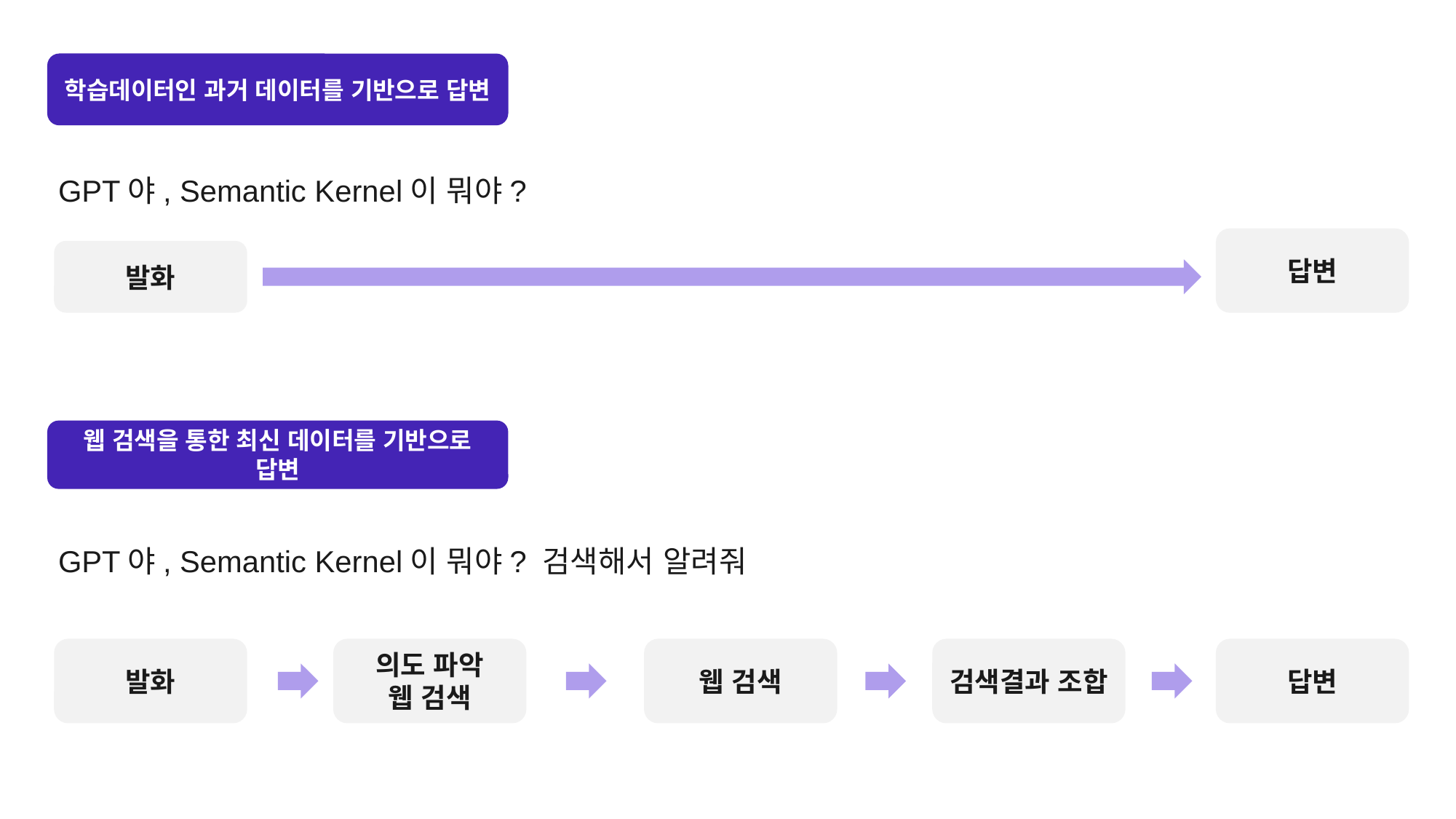

학습데이터인 과거 데이터를 기반으로 답변
GPT야, Semantic Kernel이 뭐야?
답변
발화

웹 검색을 통한 최신 데이터를 기반으로 답변
GPT야, Semantic Kernel이 뭐야? 검색해서 알려줘
의도 파악
웹 검색
웹 검색
검색결과 조합
답변
발화